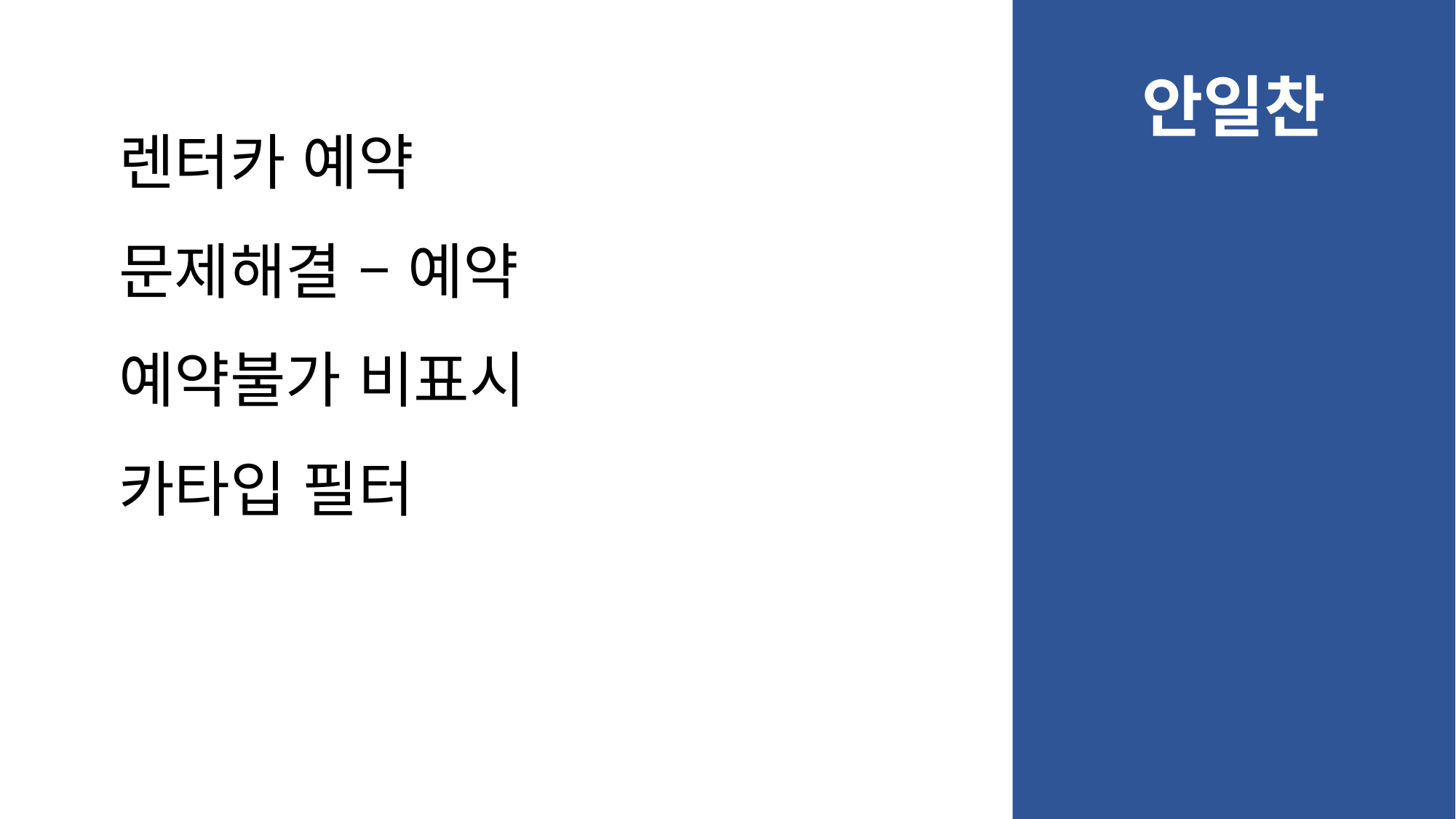

안일찬
렌터카 예약
문제해결 – 예약
예약불가 비표시
카타입 필터